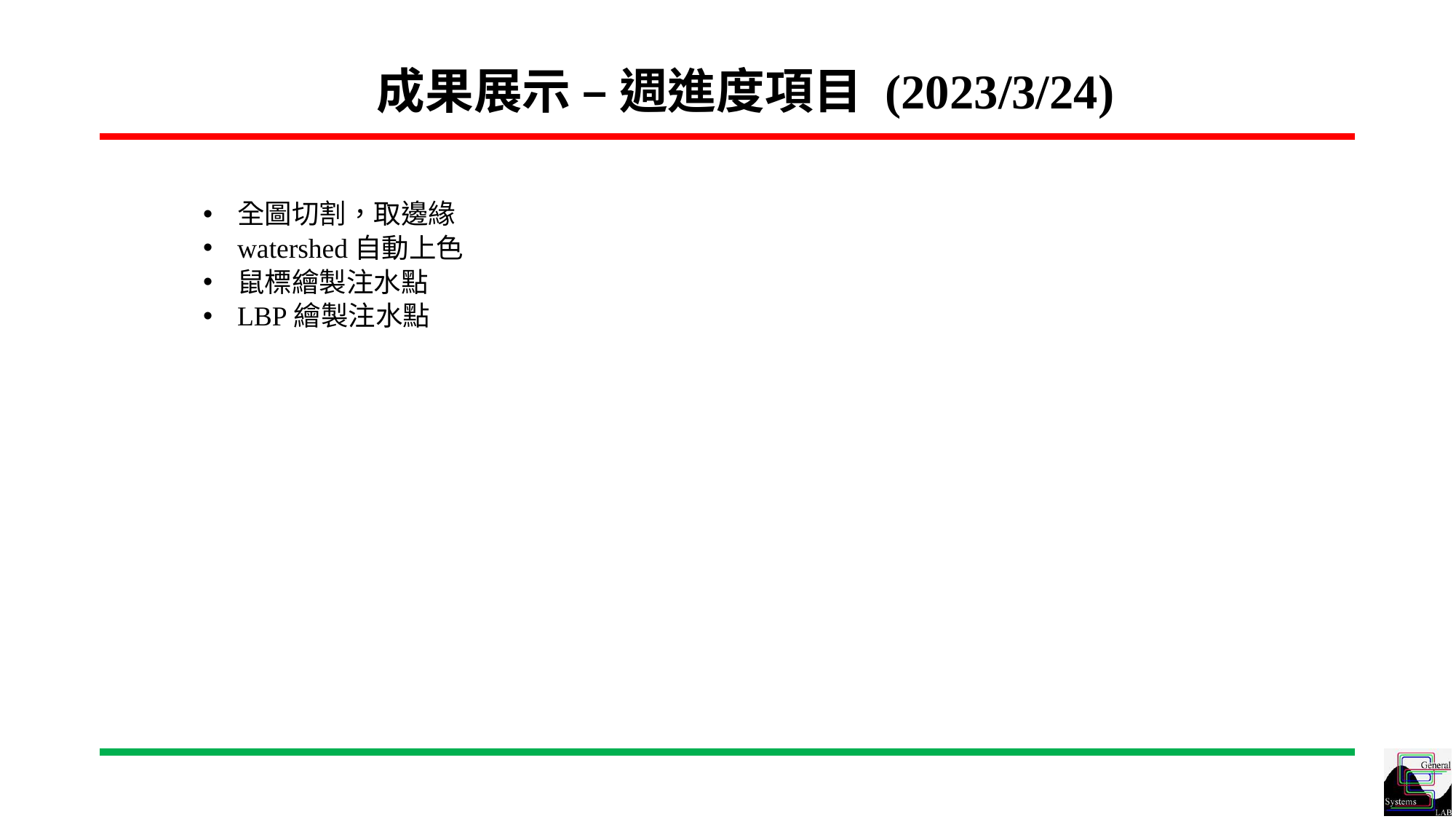

成果展示 – 週進度項目 (2023/3/24)

全圖切割，取邊緣
watershed自動上色
鼠標繪製注水點
LBP繪製注水點